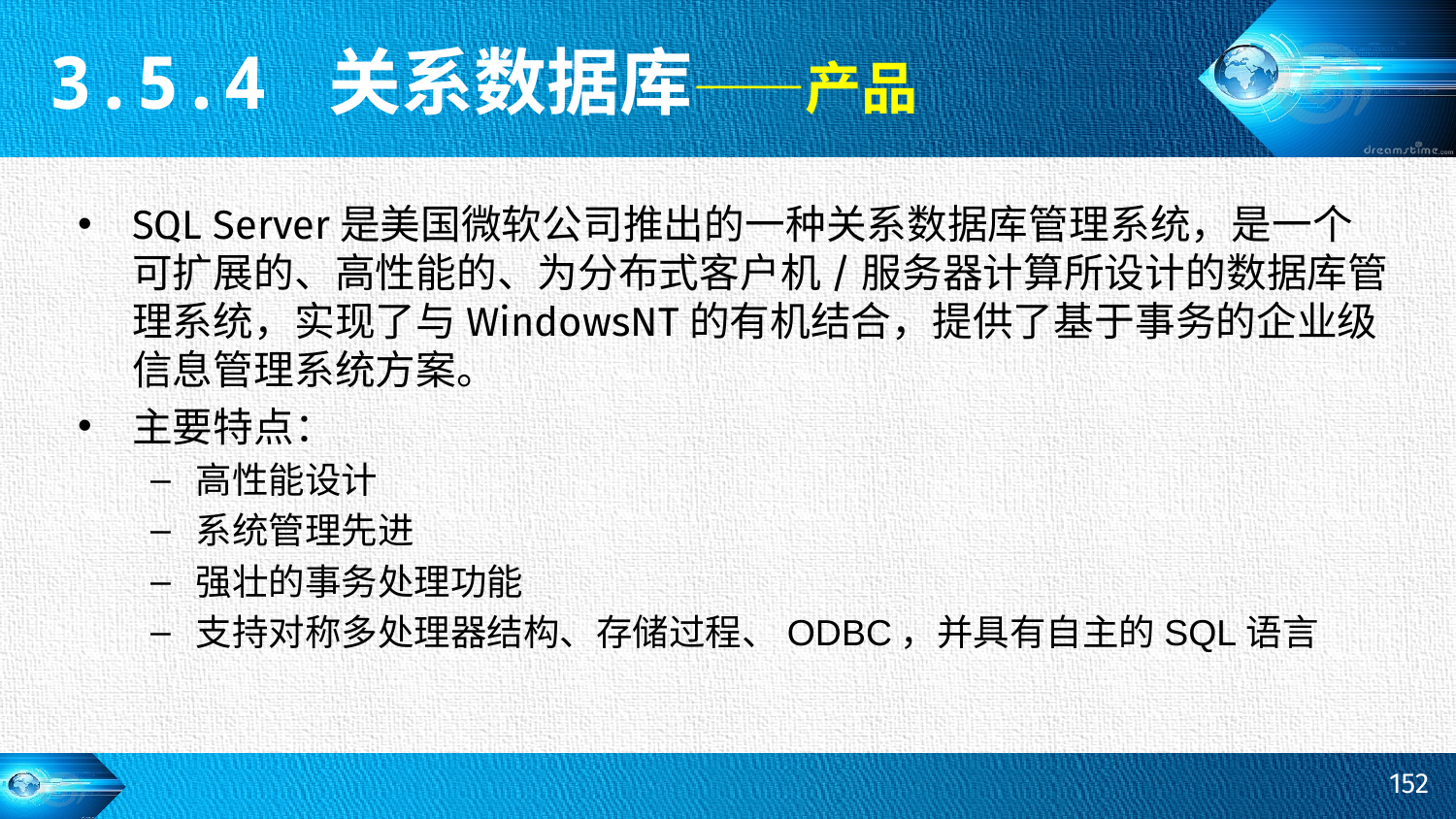

3.5.4 关系数据库——产品
SQL Server是美国微软公司推出的一种关系数据库管理系统，是一个可扩展的、高性能的、为分布式客户机/服务器计算所设计的数据库管理系统，实现了与WindowsNT的有机结合，提供了基于事务的企业级信息管理系统方案。
主要特点：
高性能设计
系统管理先进
强壮的事务处理功能
支持对称多处理器结构、存储过程、ODBC，并具有自主的SQL语言
152